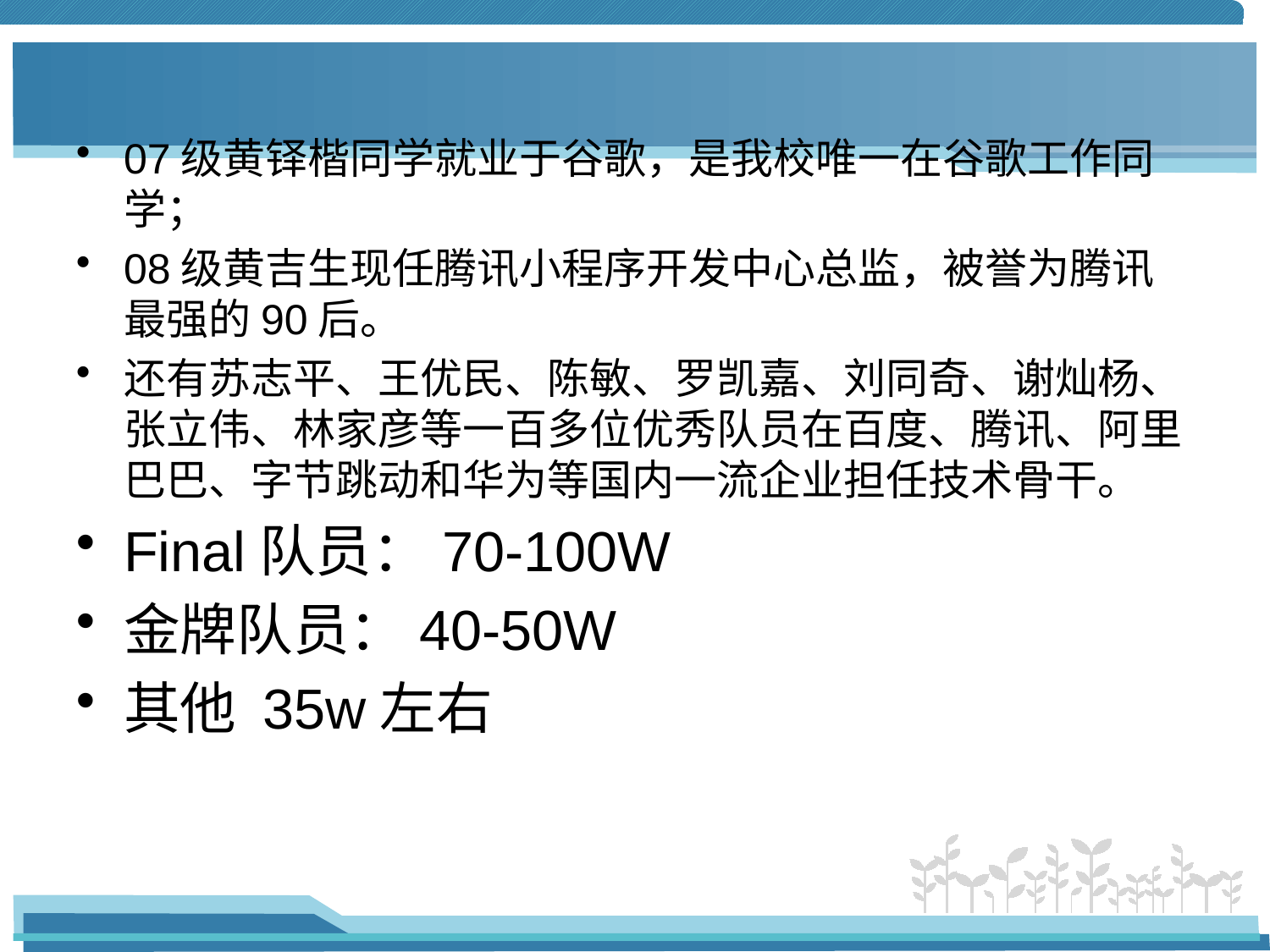

#
07级黄铎楷同学就业于谷歌，是我校唯一在谷歌工作同学；
08级黄吉生现任腾讯小程序开发中心总监，被誉为腾讯最强的90后。
还有苏志平、王优民、陈敏、罗凯嘉、刘同奇、谢灿杨、张立伟、林家彦等一百多位优秀队员在百度、腾讯、阿里巴巴、字节跳动和华为等国内一流企业担任技术骨干。
Final队员：70-100W
金牌队员：40-50W
其他 35w左右